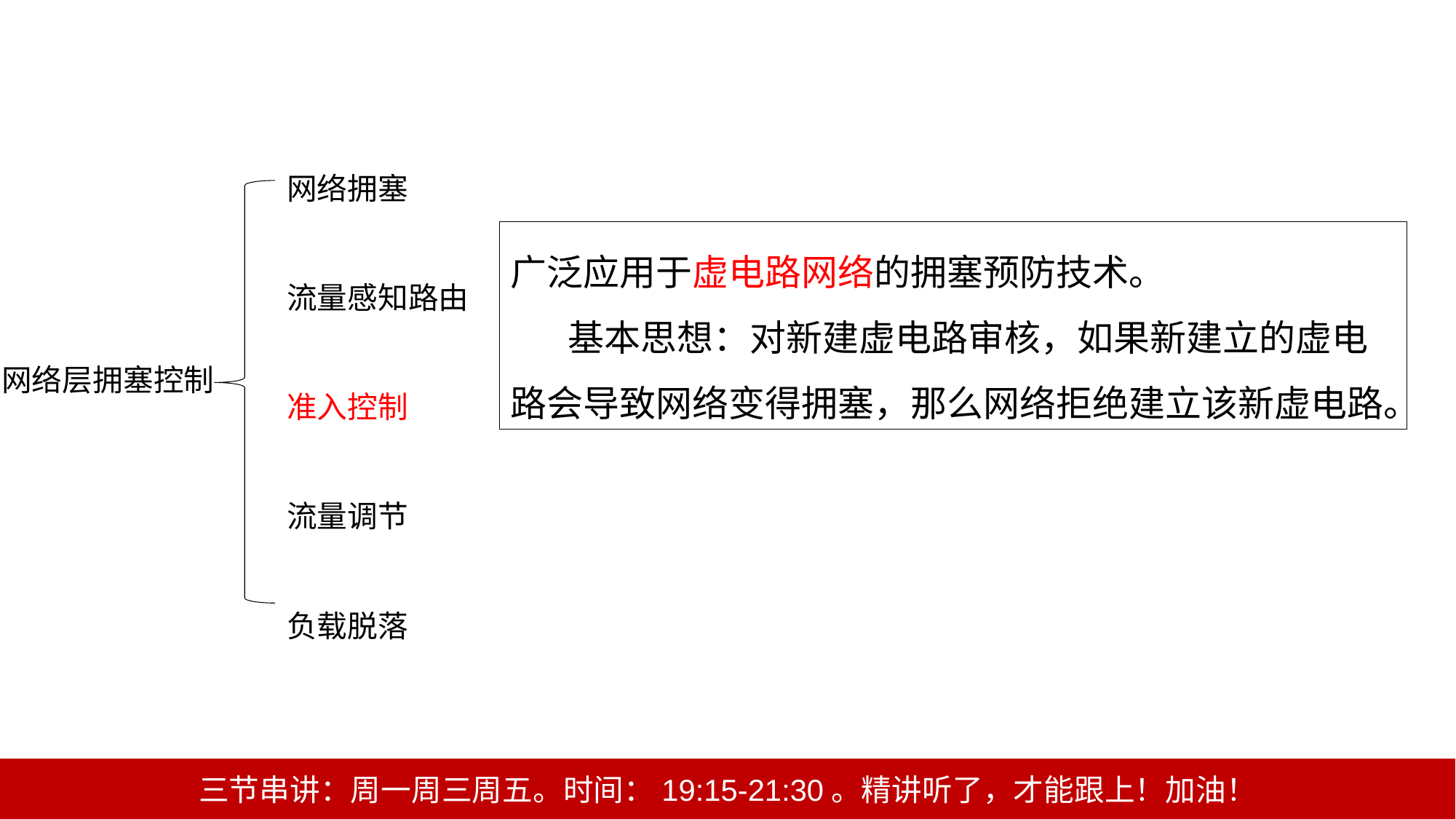

网络拥塞
流量感知路由
准入控制
流量调节
负载脱落

广泛应用于虚电路网络的拥塞预防技术。
      基本思想：对新建虚电路审核，如果新建立的虚电路会导致网络变得拥塞，那么网络拒绝建立该新虚电路。
网络层拥塞控制
三节串讲：周一周三周五。时间：19:15-21:30。精讲听了，才能跟上！加油！